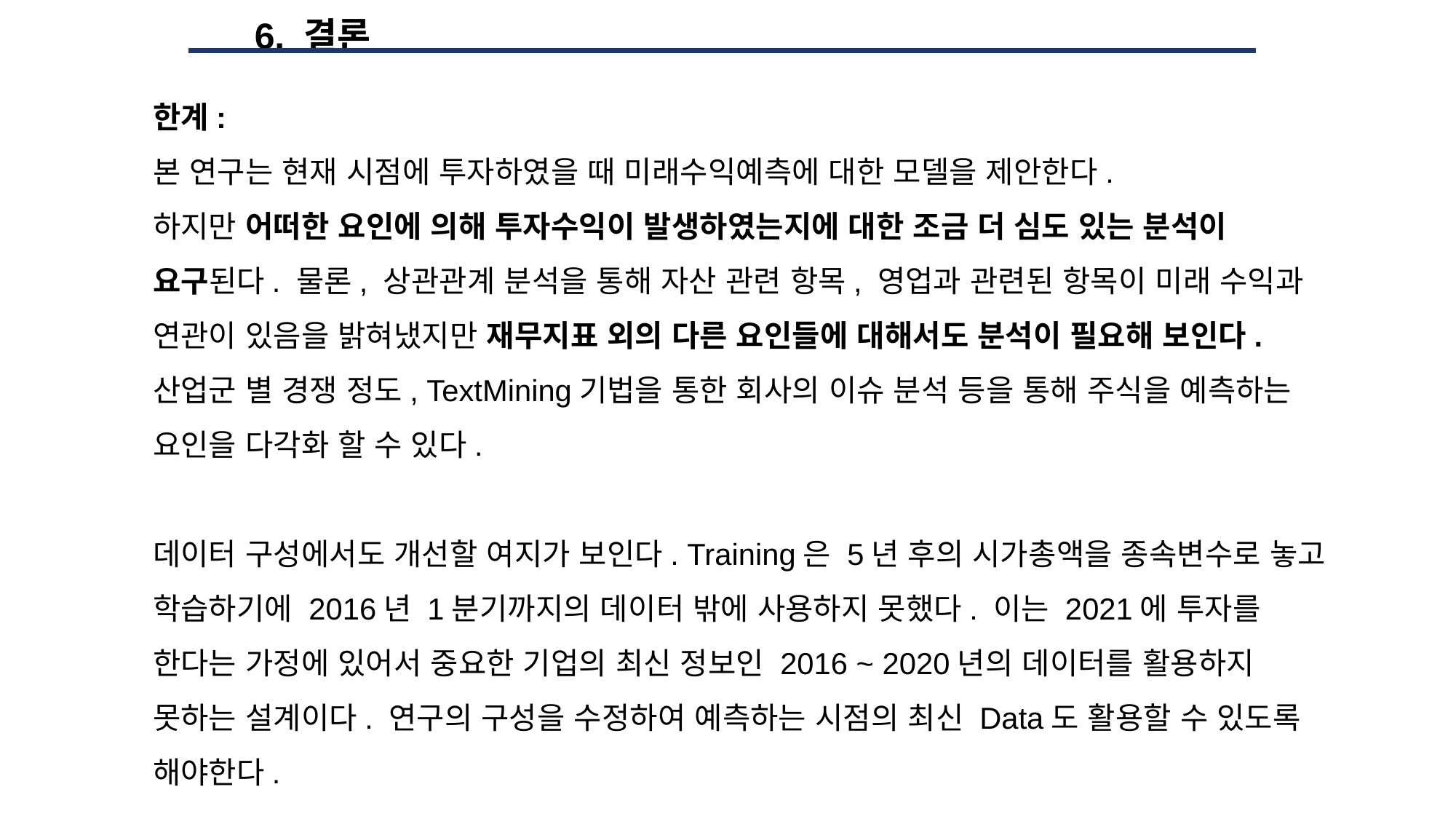

6. 결론
한계:
본 연구는 현재 시점에 투자하였을 때 미래수익예측에 대한 모델을 제안한다.
하지만 어떠한 요인에 의해 투자수익이 발생하였는지에 대한 조금 더 심도 있는 분석이 요구된다. 물론, 상관관계 분석을 통해 자산 관련 항목, 영업과 관련된 항목이 미래 수익과 연관이 있음을 밝혀냈지만 재무지표 외의 다른 요인들에 대해서도 분석이 필요해 보인다. 산업군 별 경쟁 정도, TextMining기법을 통한 회사의 이슈 분석 등을 통해 주식을 예측하는 요인을 다각화 할 수 있다.

데이터 구성에서도 개선할 여지가 보인다. Training은 5년 후의 시가총액을 종속변수로 놓고 학습하기에 2016년 1분기까지의 데이터 밖에 사용하지 못했다. 이는 2021에 투자를 한다는 가정에 있어서 중요한 기업의 최신 정보인 2016 ~ 2020년의 데이터를 활용하지 못하는 설계이다. 연구의 구성을 수정하여 예측하는 시점의 최신 Data도 활용할 수 있도록 해야한다.